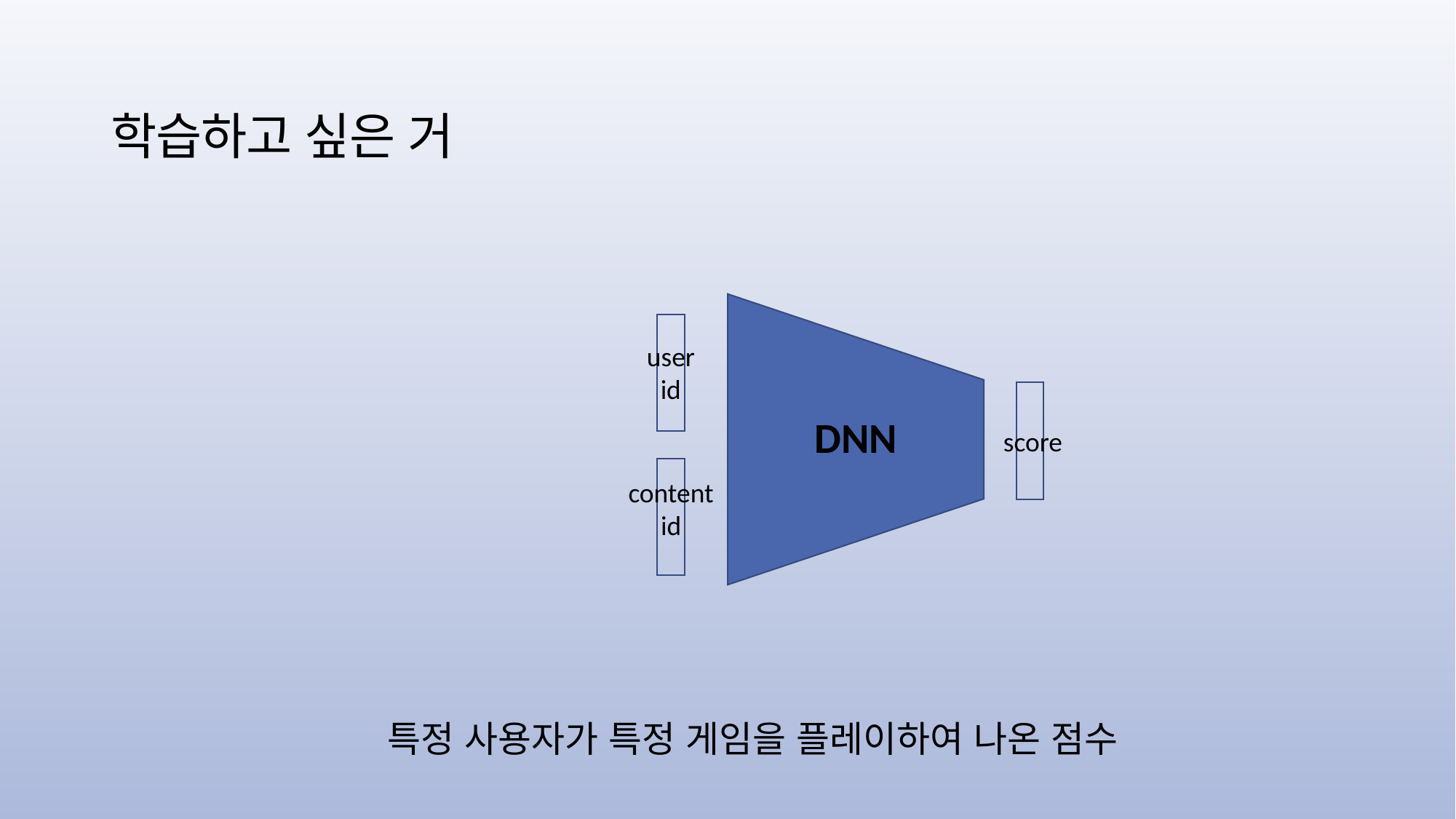

# 학습하고 싶은 거

user
id

DNN
score

content
id
특정 사용자가 특정 게임을 플레이하여 나온 점수